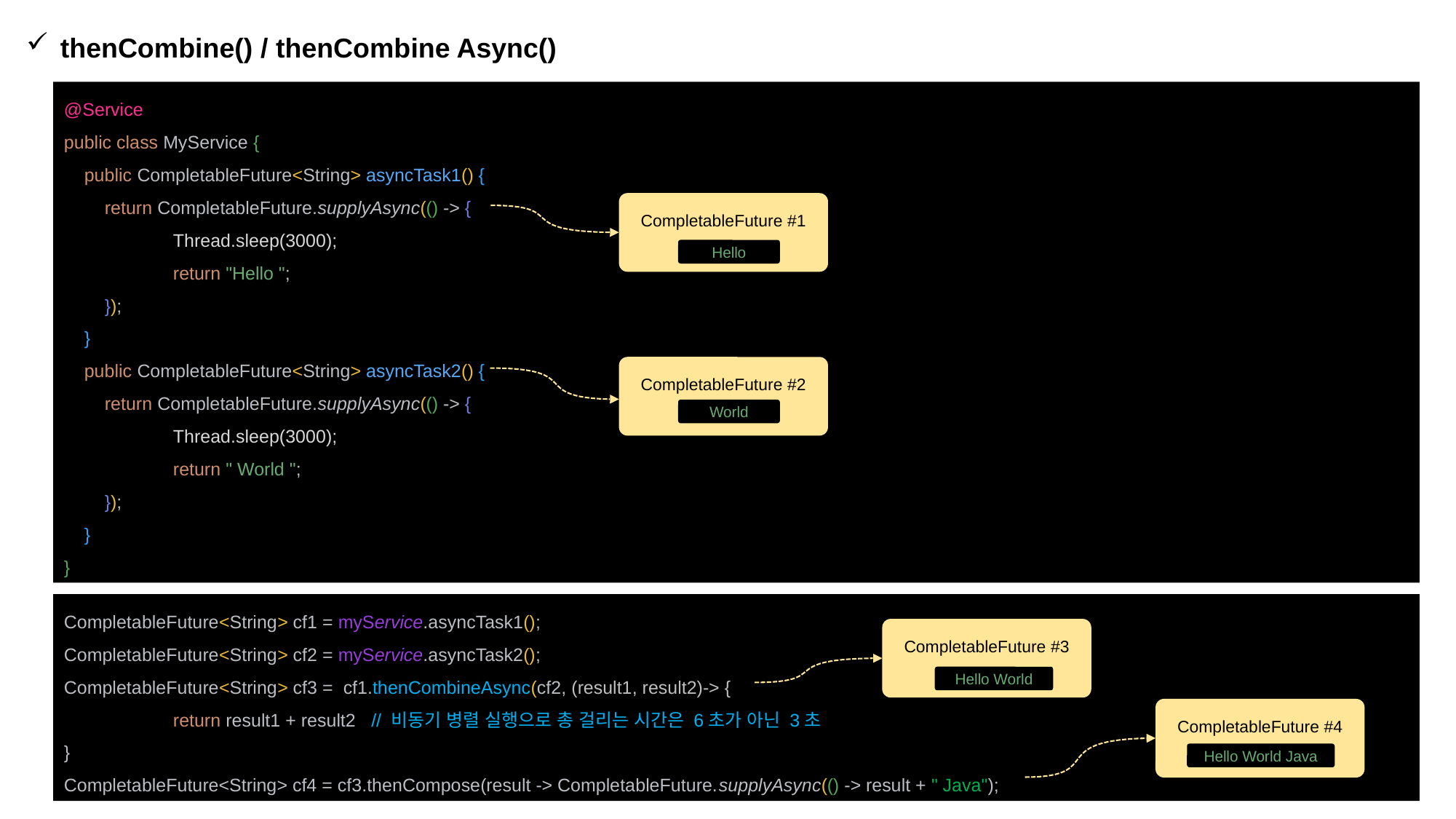

thenCombine() / thenCombine Async()
@Service
public class MyService {
    public CompletableFuture<String> asyncTask1() {
        return CompletableFuture.supplyAsync(() -> {
	Thread.sleep(3000);
	return "Hello ";
        });
    }
    public CompletableFuture<String> asyncTask2() {
        return CompletableFuture.supplyAsync(() -> {
	Thread.sleep(3000);
	return " World ";
        });
    }
}
CompletableFuture #1

Hello
CompletableFuture #2

World
CompletableFuture<String> cf1 = myService.asyncTask1();
CompletableFuture<String> cf2 = myService.asyncTask2();
CompletableFuture<String> cf3 =  cf1.thenCombineAsync(cf2, (result1, result2)-> {
	return result1 + result2   // 비동기 병렬 실행으로 총 걸리는 시간은 6초가 아닌 3초
}
CompletableFuture<String> cf4 = cf3.thenCompose(result -> CompletableFuture.supplyAsync(() -> result + " Java");
CompletableFuture #3

Hello World
CompletableFuture #4

Hello World Java